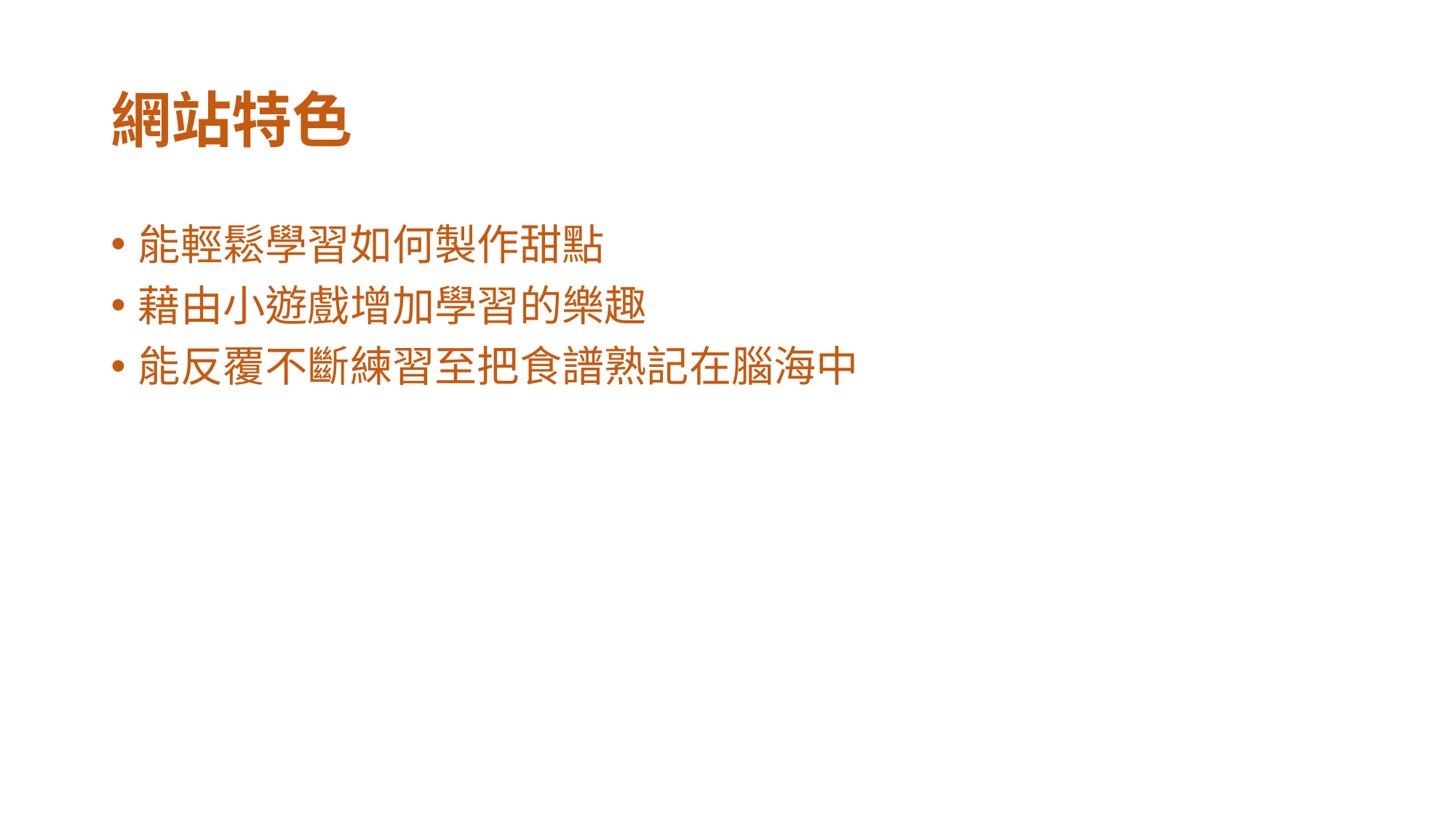

# 網站特色
能輕鬆學習如何製作甜點
藉由小遊戲增加學習的樂趣
能反覆不斷練習至把食譜熟記在腦海中